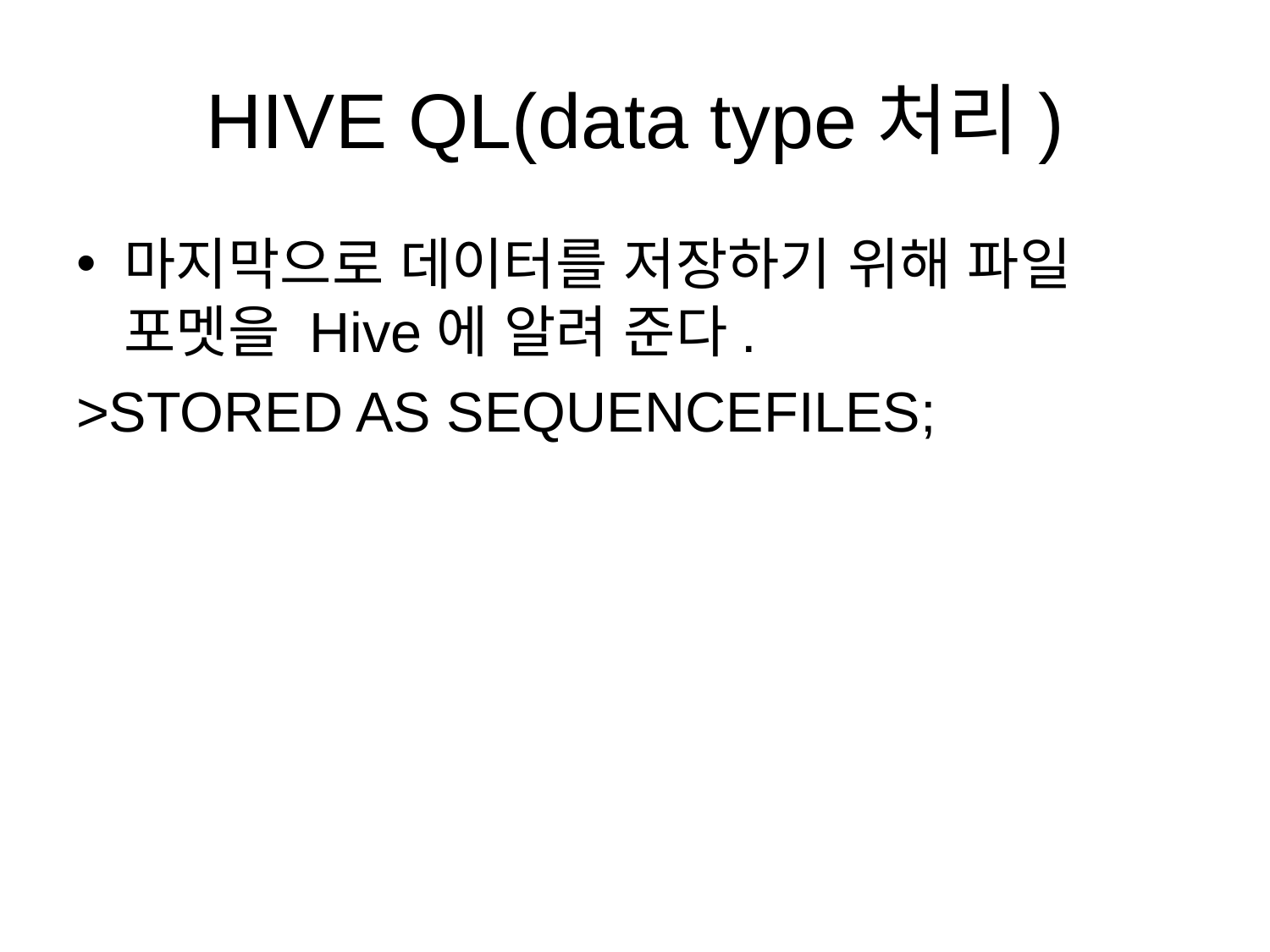

# HIVE QL(data type처리)
마지막으로 데이터를 저장하기 위해 파일 포멧을 Hive에 알려 준다.
>STORED AS SEQUENCEFILES;